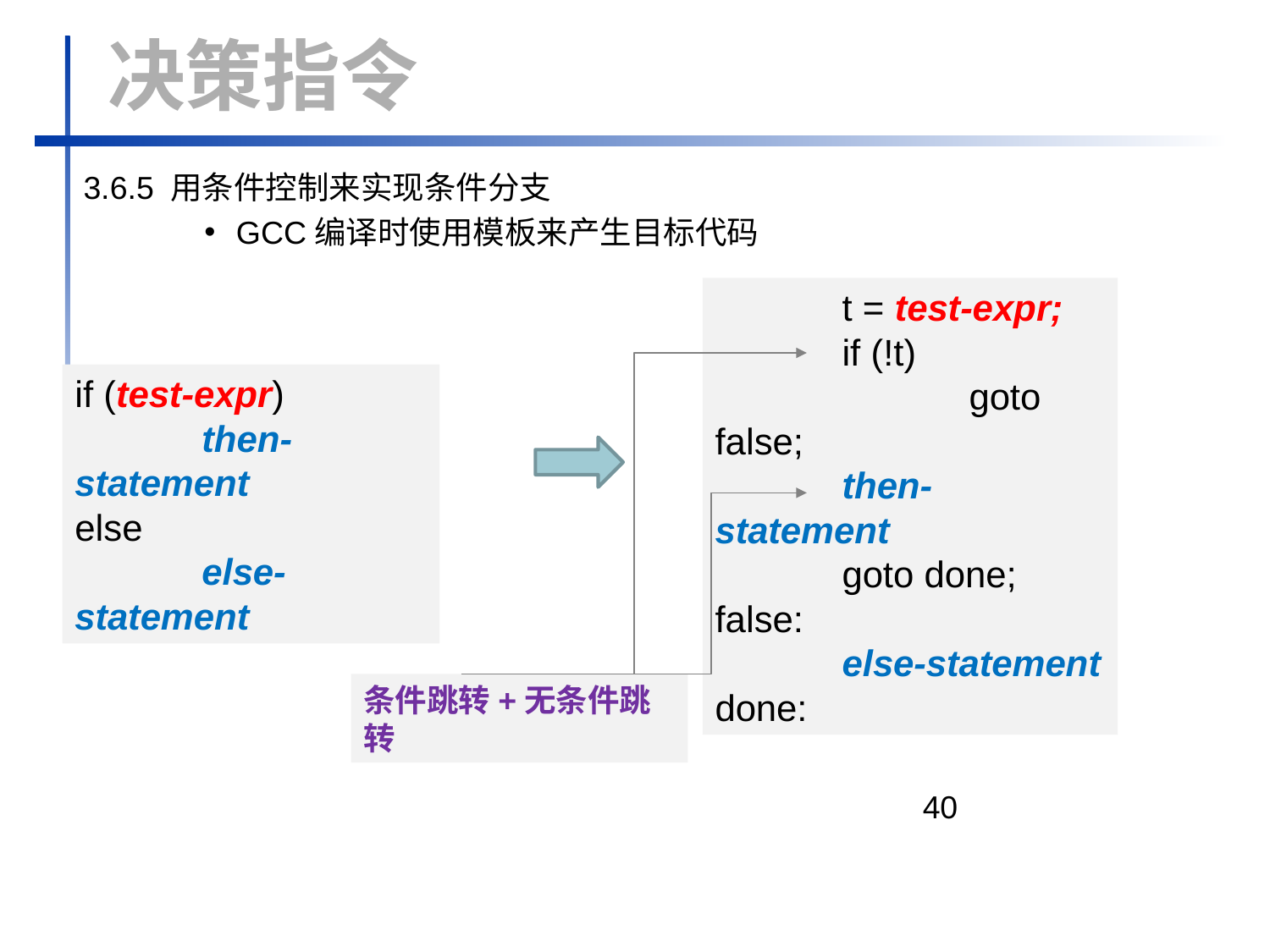

决策指令
3.6.5 用条件控制来实现条件分支
GCC编译时使用模板来产生目标代码
	t = test-expr;
	if (!t)
		goto false;
	then-statement
	goto done;
false:
	else-statement
done:
if (test-expr)
	then-statement
else
	else-statement

条件跳转+无条件跳转
40